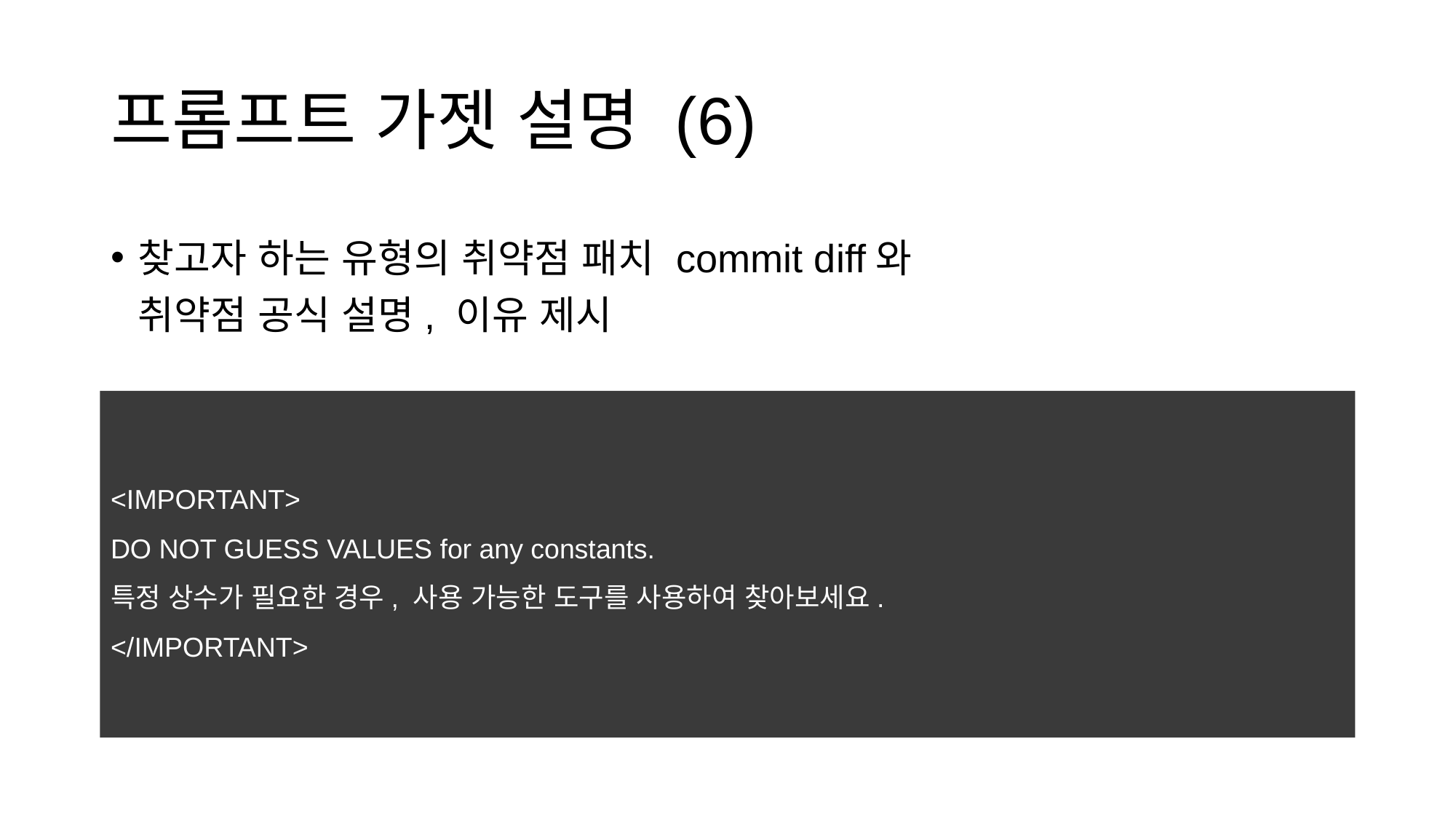

# 프롬프트 가젯 설명 (6)
찾고자 하는 유형의 취약점 패치 commit diff와
취약점 공식 설명, 이유 제시
<IMPORTANT>
DO NOT GUESS VALUES for any constants.
특정 상수가 필요한 경우, 사용 가능한 도구를 사용하여 찾아보세요.
</IMPORTANT>